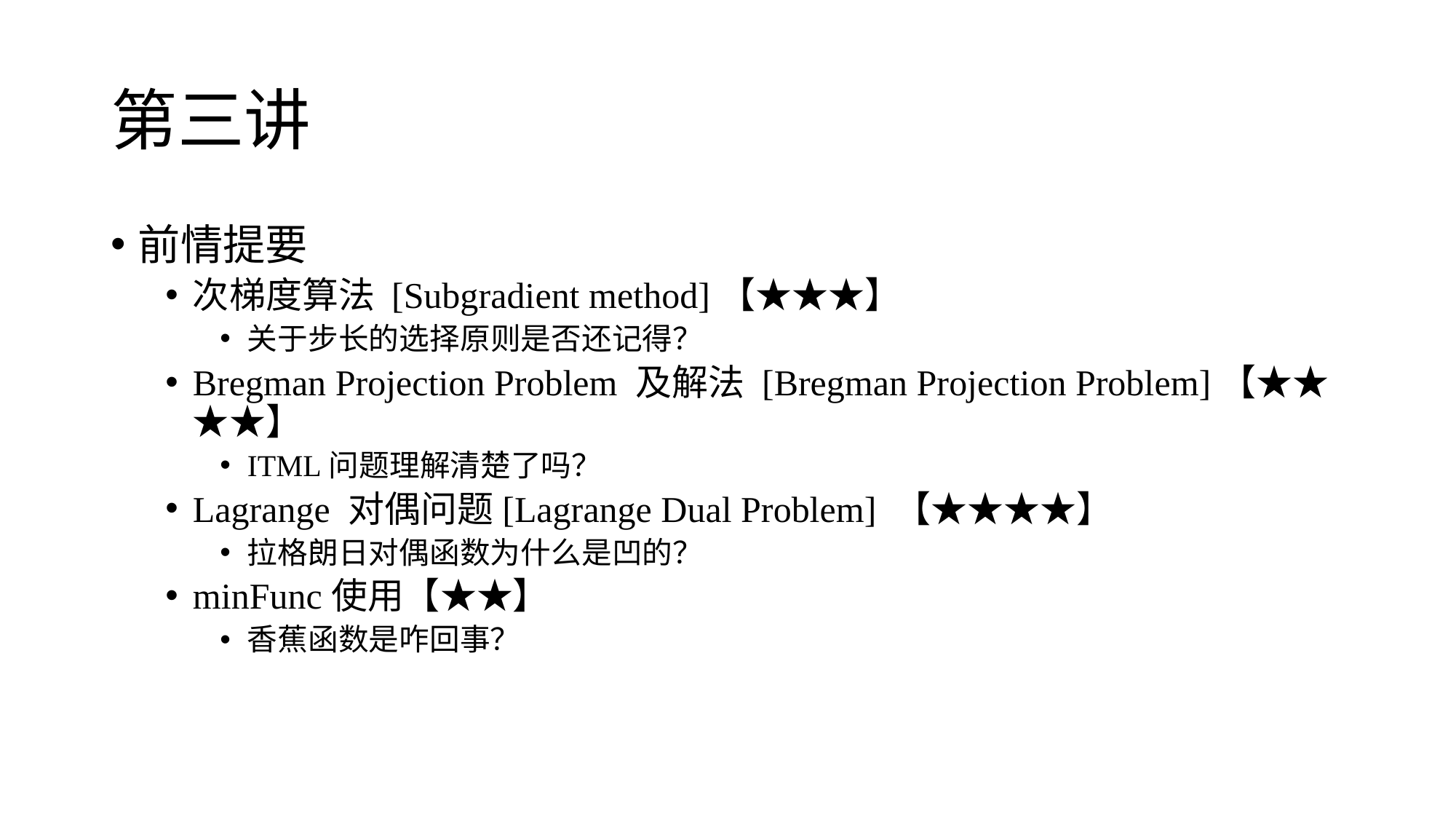

# 第三讲
前情提要
次梯度算法 [Subgradient method]【★★★】
关于步长的选择原则是否还记得？
Bregman Projection Problem 及解法 [Bregman Projection Problem]【★★★★】
ITML问题理解清楚了吗？
Lagrange 对偶问题[Lagrange Dual Problem] 【★★★★】
拉格朗日对偶函数为什么是凹的？
minFunc使用【★★】
香蕉函数是咋回事？